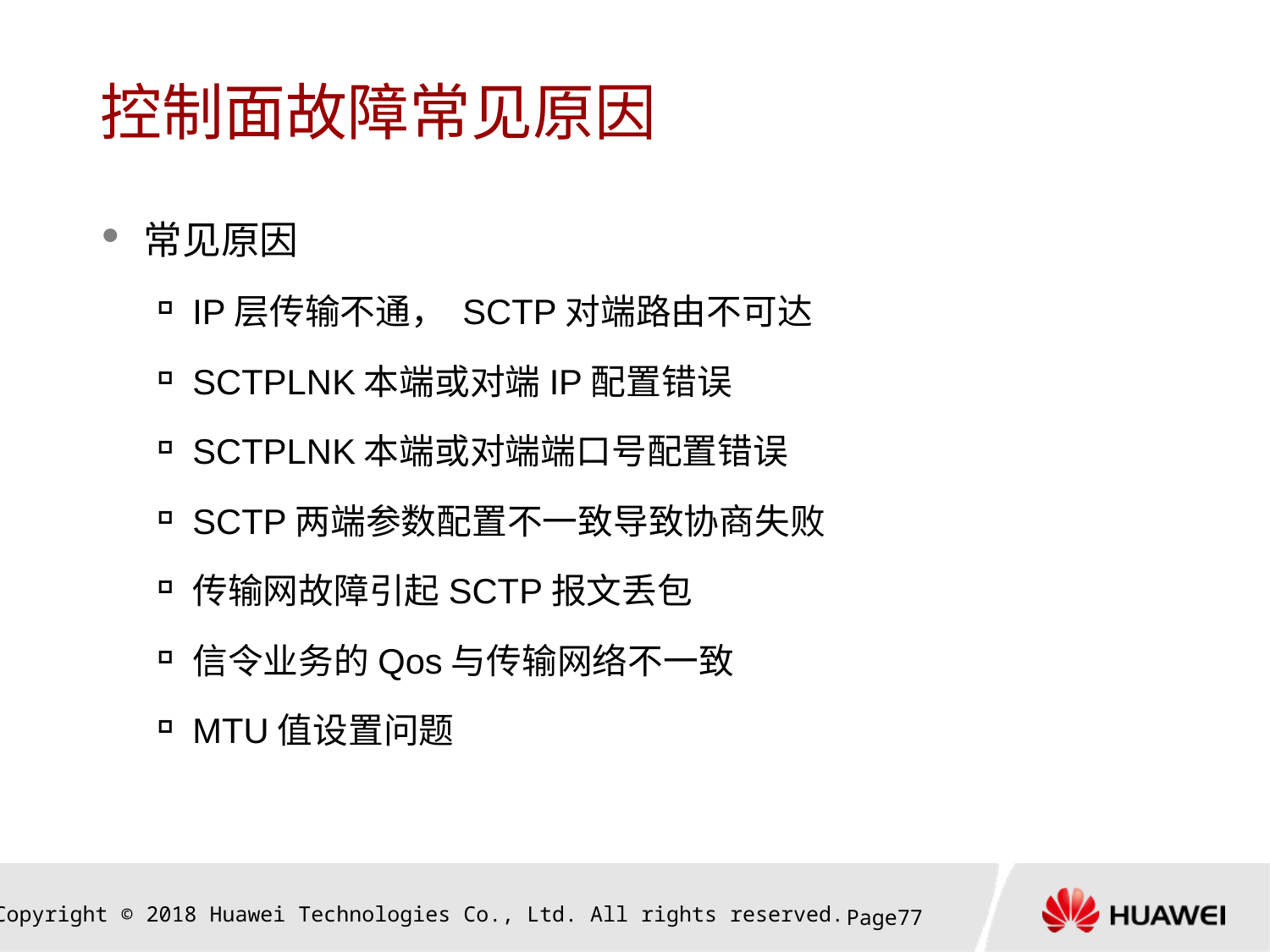

# 控制面故障常见原因
常见原因
IP层传输不通， SCTP对端路由不可达
SCTPLNK本端或对端IP配置错误
SCTPLNK本端或对端端口号配置错误
SCTP两端参数配置不一致导致协商失败
传输网故障引起SCTP报文丢包
信令业务的Qos与传输网络不一致
MTU值设置问题

Page77